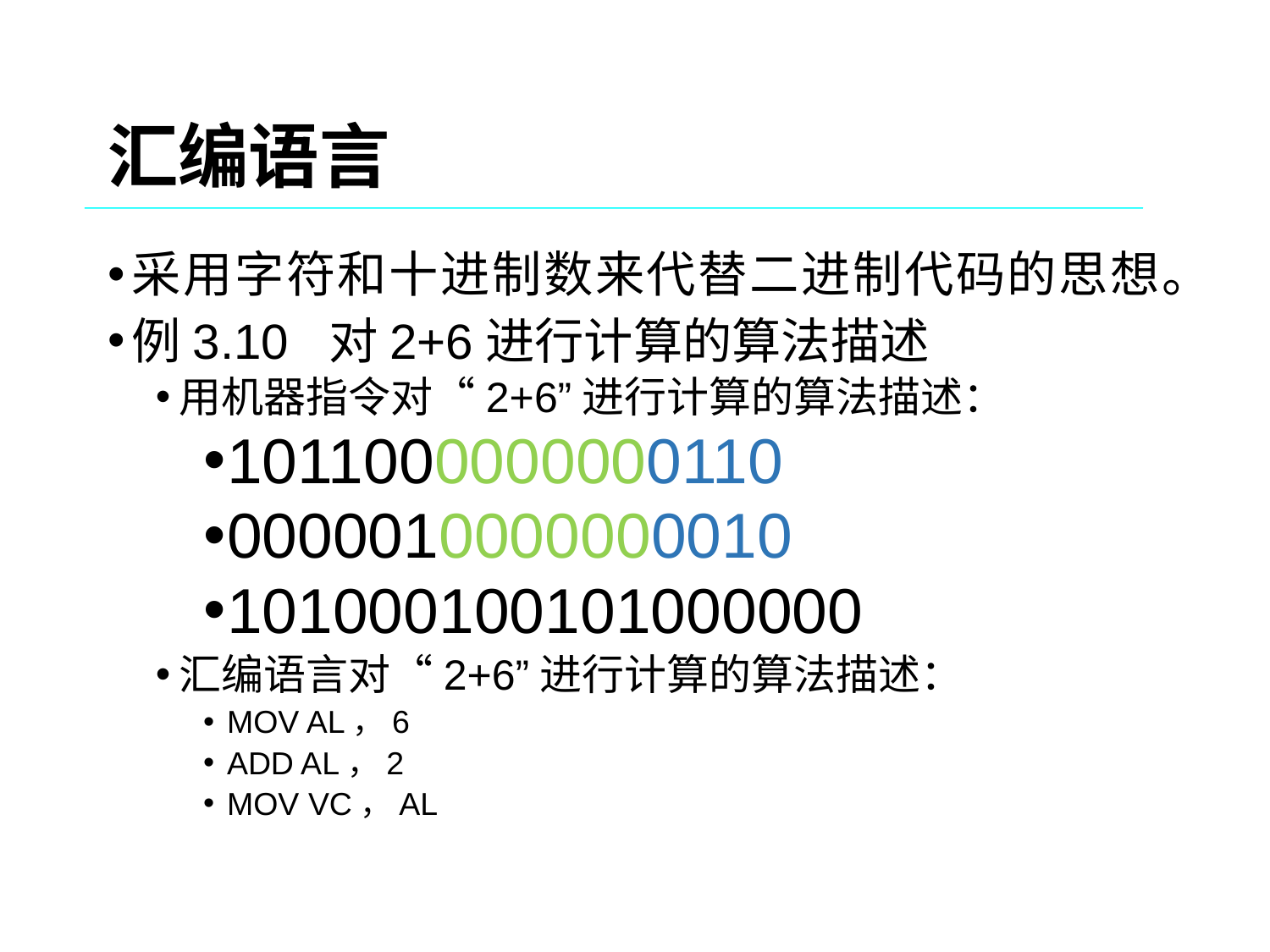

汇编语言

采用字符和十进制数来代替二进制代码的思想。
例3.10  对2+6进行计算的算法描述
用机器指令对“2+6”进行计算的算法描述：
1011000000000110
0000010000000010
101000100101000000
汇编语言对“2+6”进行计算的算法描述：
MOV AL，6
ADD AL，2
MOV VC，AL